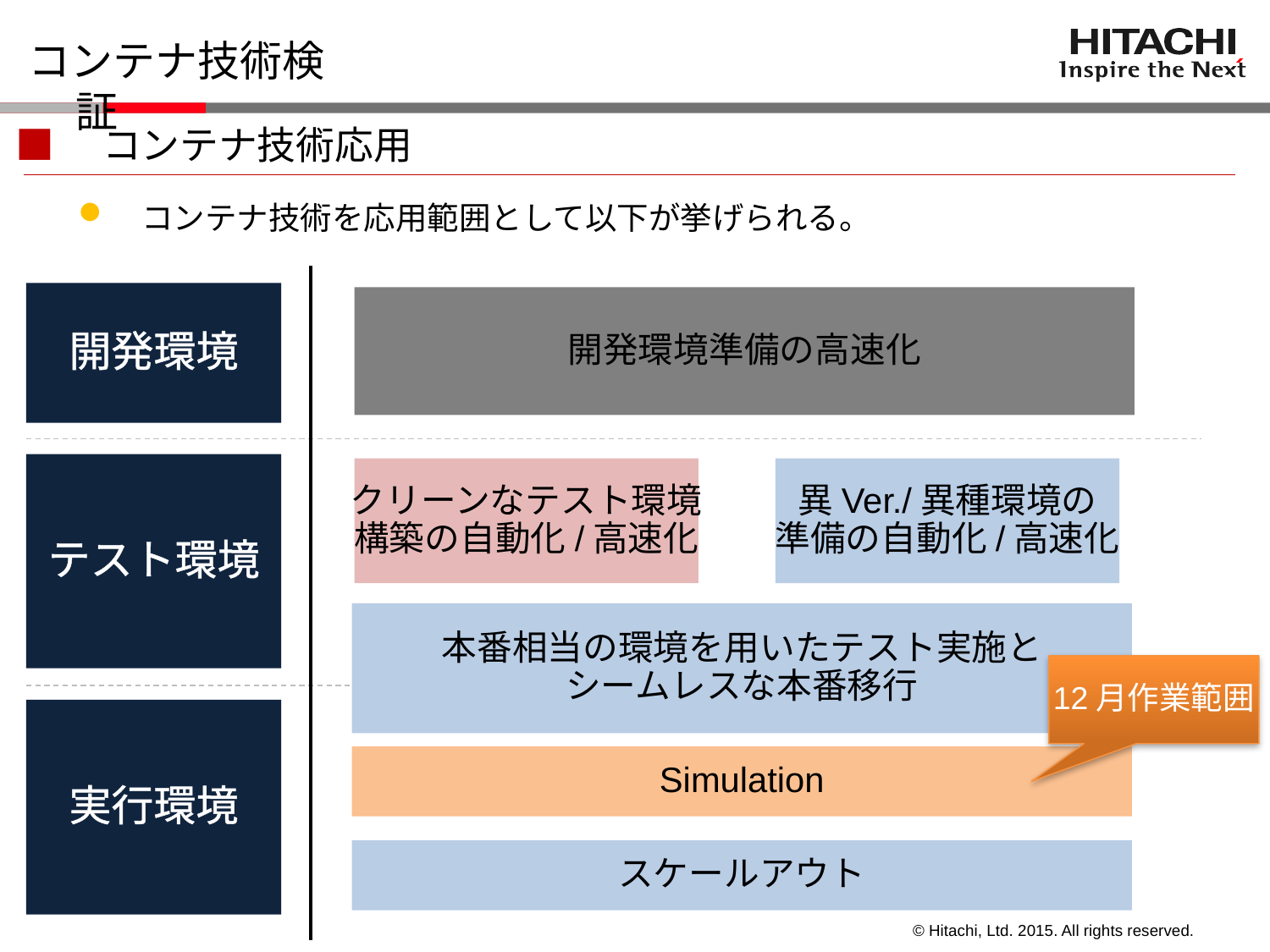

# コンテナ技術検証
■　コンテナ技術応用
　コンテナ技術を応用範囲として以下が挙げられる。
開発環境
開発環境準備の高速化
テスト環境
クリーンなテスト環境
構築の自動化/高速化
異Ver./異種環境の
準備の自動化/高速化
本番相当の環境を用いたテスト実施と
シームレスな本番移行
12月作業範囲
実行環境
Simulation
スケールアウト